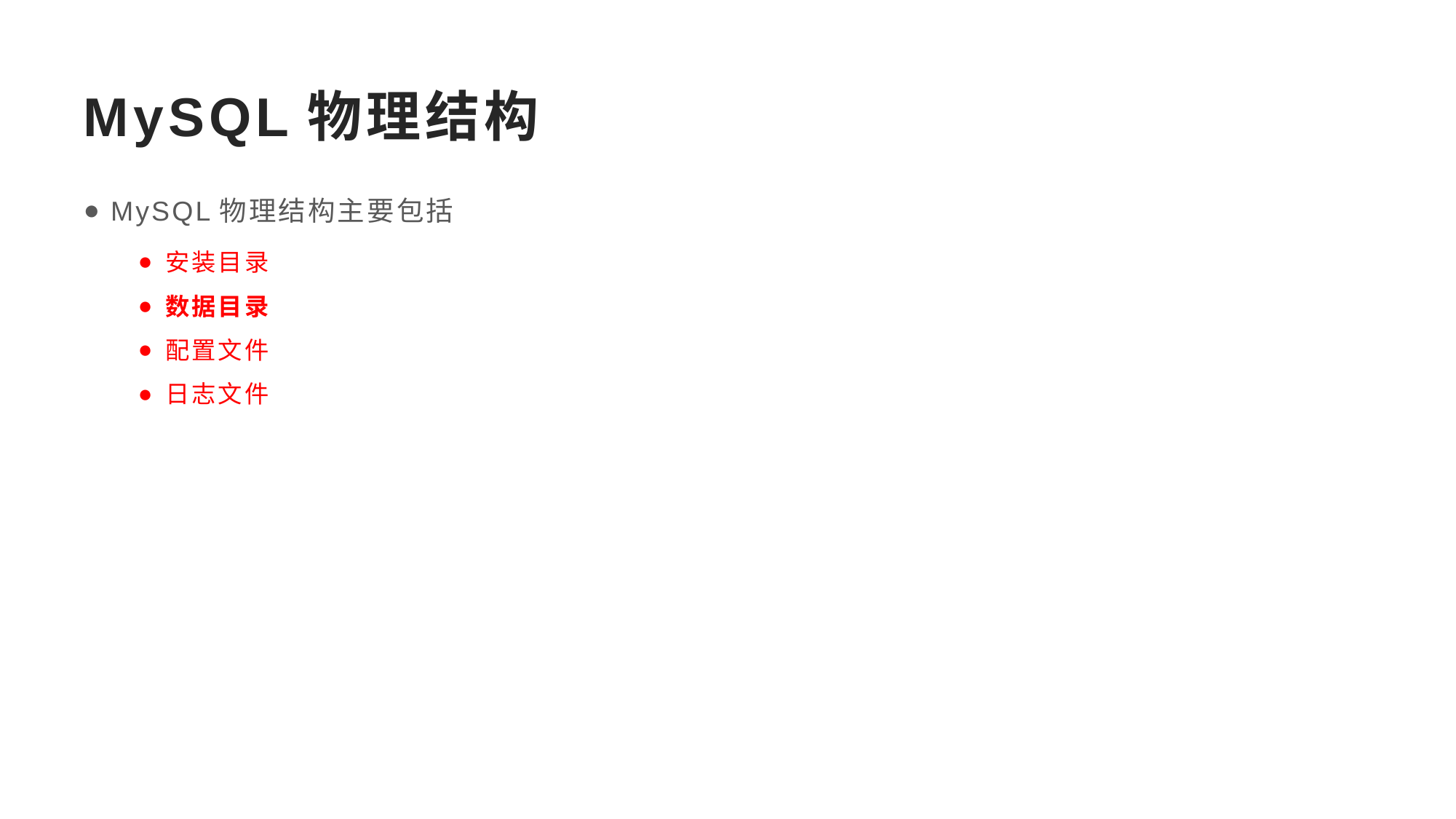

# MySQL物理结构
MySQL物理结构主要包括
安装目录
数据目录
配置文件
日志文件